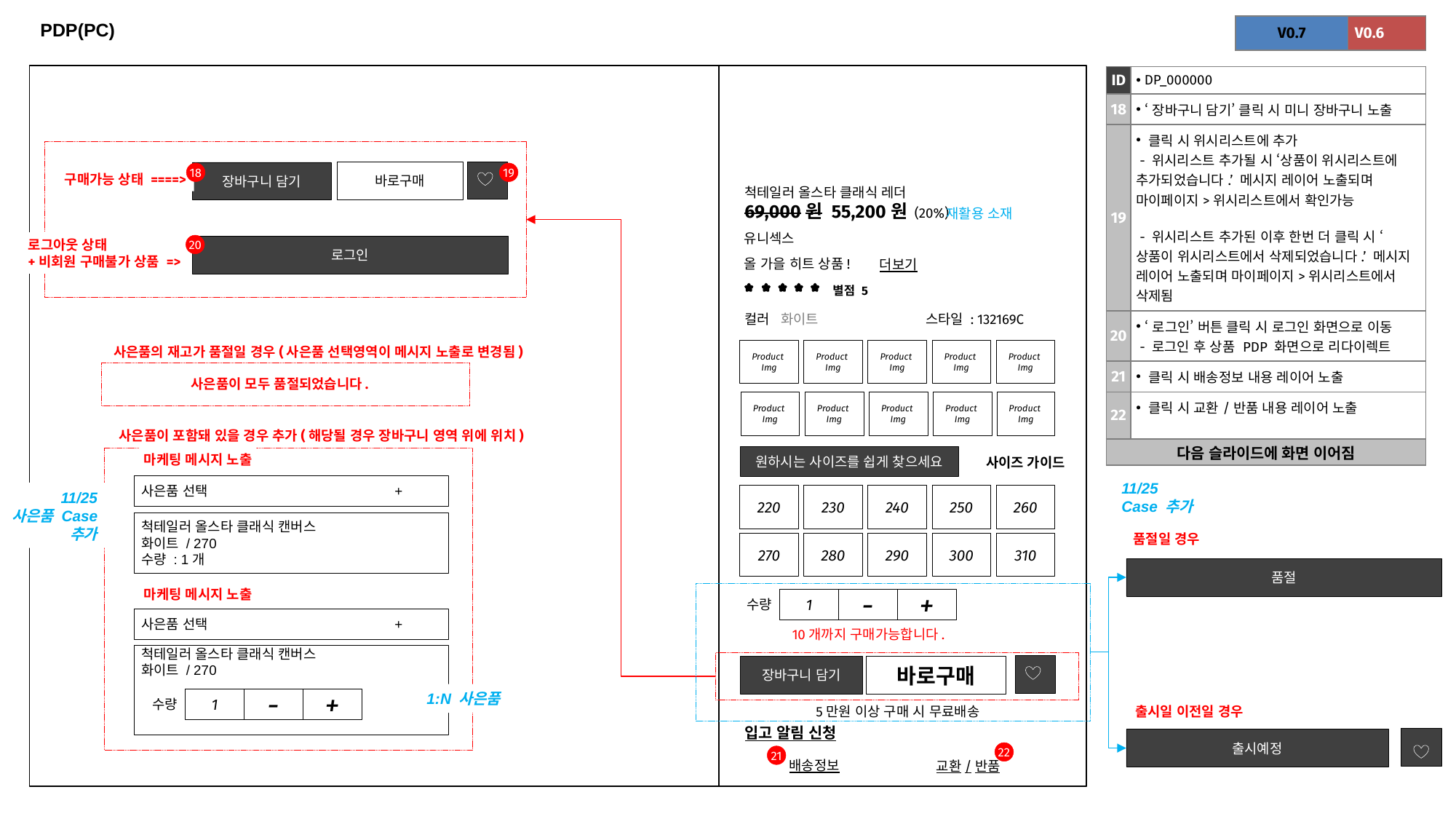

# PDP(PC)

| V0.7 |
| --- |
| V0.6 |
| --- |

| ID | DP\_000000 |
| --- | --- |
| 18 | ‘장바구니 담기’ 클릭 시 미니 장바구니 노출 |
| 19 | 클릭 시 위시리스트에 추가 - 위시리스트 추가될 시 ‘상품이 위시리스트에 추가되었습니다.’ 메시지 레이어 노출되며 마이페이지>위시리스트에서 확인가능 - 위시리스트 추가된 이후 한번 더 클릭 시 ‘상품이 위시리스트에서 삭제되었습니다.’ 메시지 레이어 노출되며 마이페이지>위시리스트에서 삭제됨 |
| 20 | ‘로그인’ 버튼 클릭 시 로그인 화면으로 이동 - 로그인 후 상품 PDP 화면으로 리다이렉트 |
| 21 | 클릭 시 배송정보 내용 레이어 노출 |
| 22 | 클릭 시 교환/반품 내용 레이어 노출 |
| 다음 슬라이드에 화면 이어짐 |  |

바로구매
장바구니 담기
18
19
 X
구매가능 상태 ====>

척테일러 올스타 클래식 레더
69,000원 55,200원 (20%)
재활용 소재

유니섹스
로그아웃 상태
+비회원 구매불가 상품 =>
20
로그인
올 가을 히트 상품!
더보기
별점 5

컬러   화이트                            스타일 : 132169C
사은품의 재고가 품절일 경우(사은품 선택영역이 메시지 노출로 변경됨)
Product
Img
Product
Img
Product
Img
Product
Img
Product
Img

사은품이 모두 품절되었습니다.
Product
Img
Product
Img
Product
Img
Product
Img
Product
Img
사은품이 포함돼 있을 경우 추가(해당될 경우 장바구니 영역 위에 위치)
원하시는 사이즈를 쉽게 찾으세요
마케팅 메시지 노출

사이즈 가이드
11/25
Case 추가
 사은품 선택                                                +
11/25
사은품 Case
추가
220
230
240
250
260
 척테일러 올스타 클래식 캔버스
 화이트 / 270
 수량 : 1개
품절일 경우
270
280
290
300
310
품절
마케팅 메시지 노출

 수량
1
-
+
 사은품 선택                                                +
10개까지 구매가능합니다.
 척테일러 올스타 클래식 캔버스
 화이트 / 270

장바구니 담기
바로구매

1:N 사은품
 수량
1
-
+
출시일 이전일 경우
5만원 이상 구매 시 무료배송
입고 알림 신청

출시예정
22

21
배송정보
교환/반품